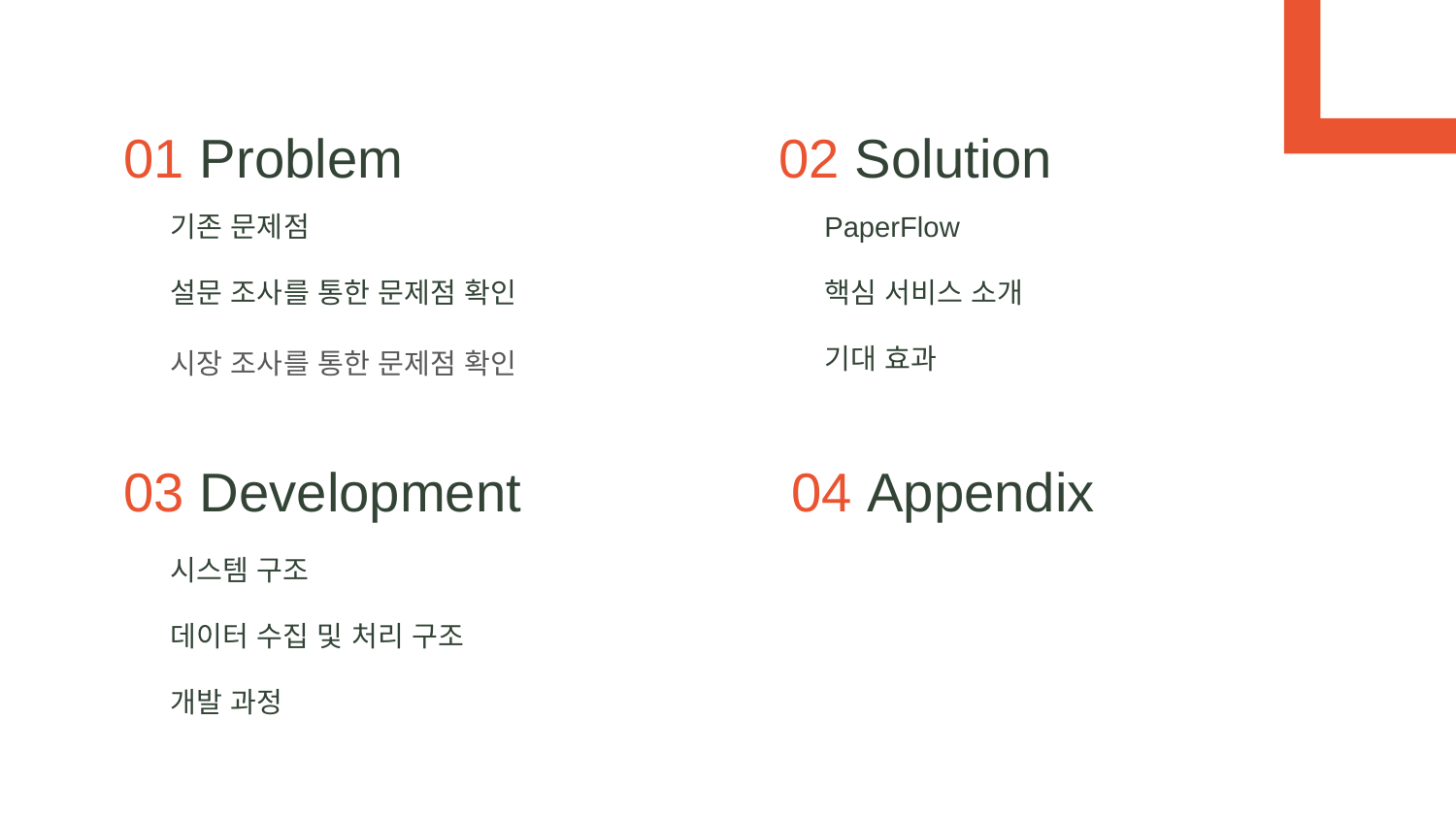

01 Problem
02 Solution
기존 문제점
설문 조사를 통한 문제점 확인
시장 조사를 통한 문제점 확인
PaperFlow
핵심 서비스 소개
기대 효과

03 Development
04 Appendix
시스템 구조
데이터 수집 및 처리 구조
개발 과정